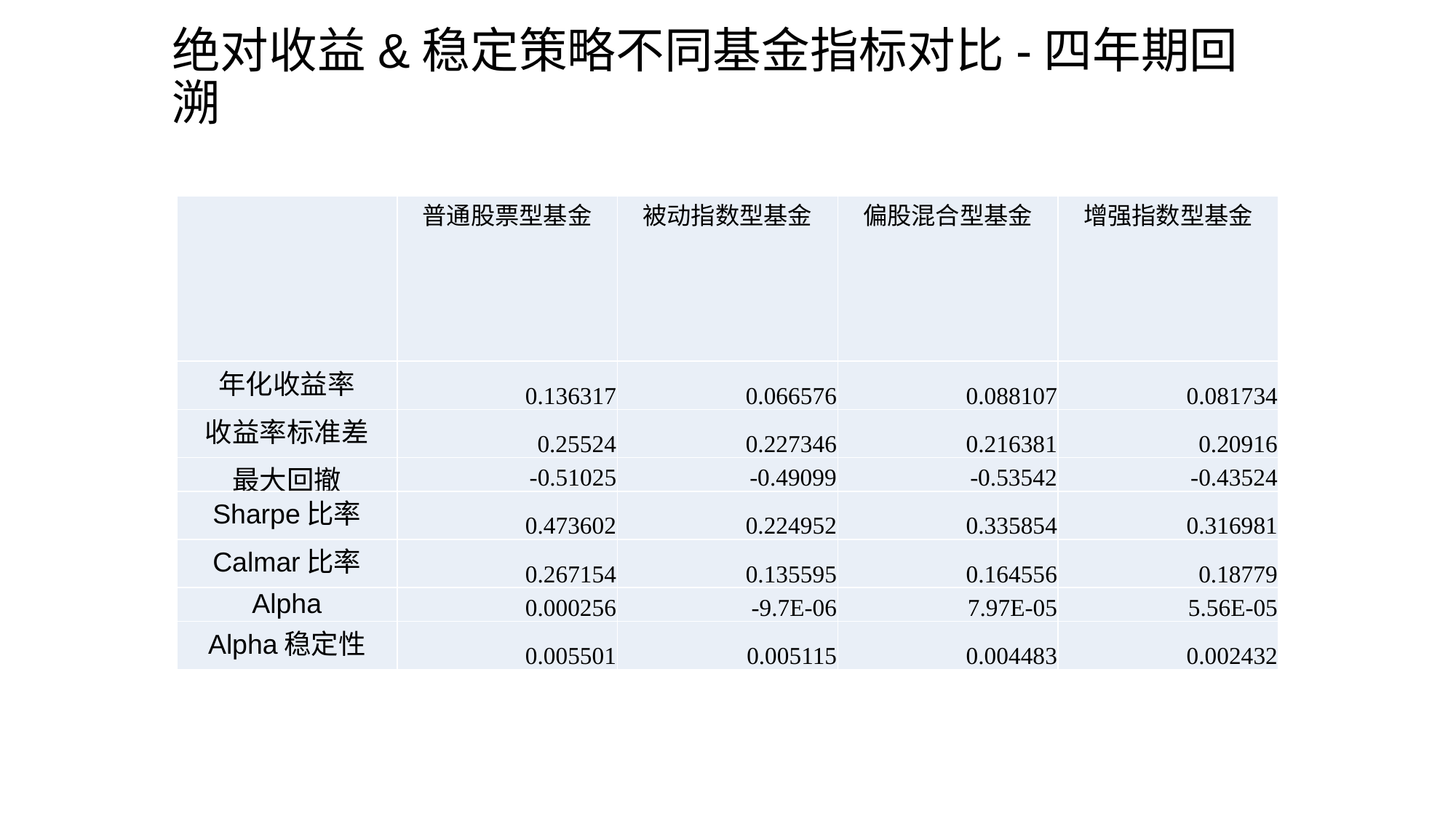

# 绝对收益&稳定策略不同基金指标对比-四年期回溯
|  | 普通股票型基金 | 被动指数型基金 | 偏股混合型基金 | 增强指数型基金 |
| --- | --- | --- | --- | --- |
| 年化收益率 | 0.136317 | 0.066576 | 0.088107 | 0.081734 |
| 收益率标准差 | 0.25524 | 0.227346 | 0.216381 | 0.20916 |
| 最大回撤 | -0.51025 | -0.49099 | -0.53542 | -0.43524 |
| Sharpe比率 | 0.473602 | 0.224952 | 0.335854 | 0.316981 |
| Calmar比率 | 0.267154 | 0.135595 | 0.164556 | 0.18779 |
| Alpha | 0.000256 | -9.7E-06 | 7.97E-05 | 5.56E-05 |
| Alpha稳定性 | 0.005501 | 0.005115 | 0.004483 | 0.002432 |